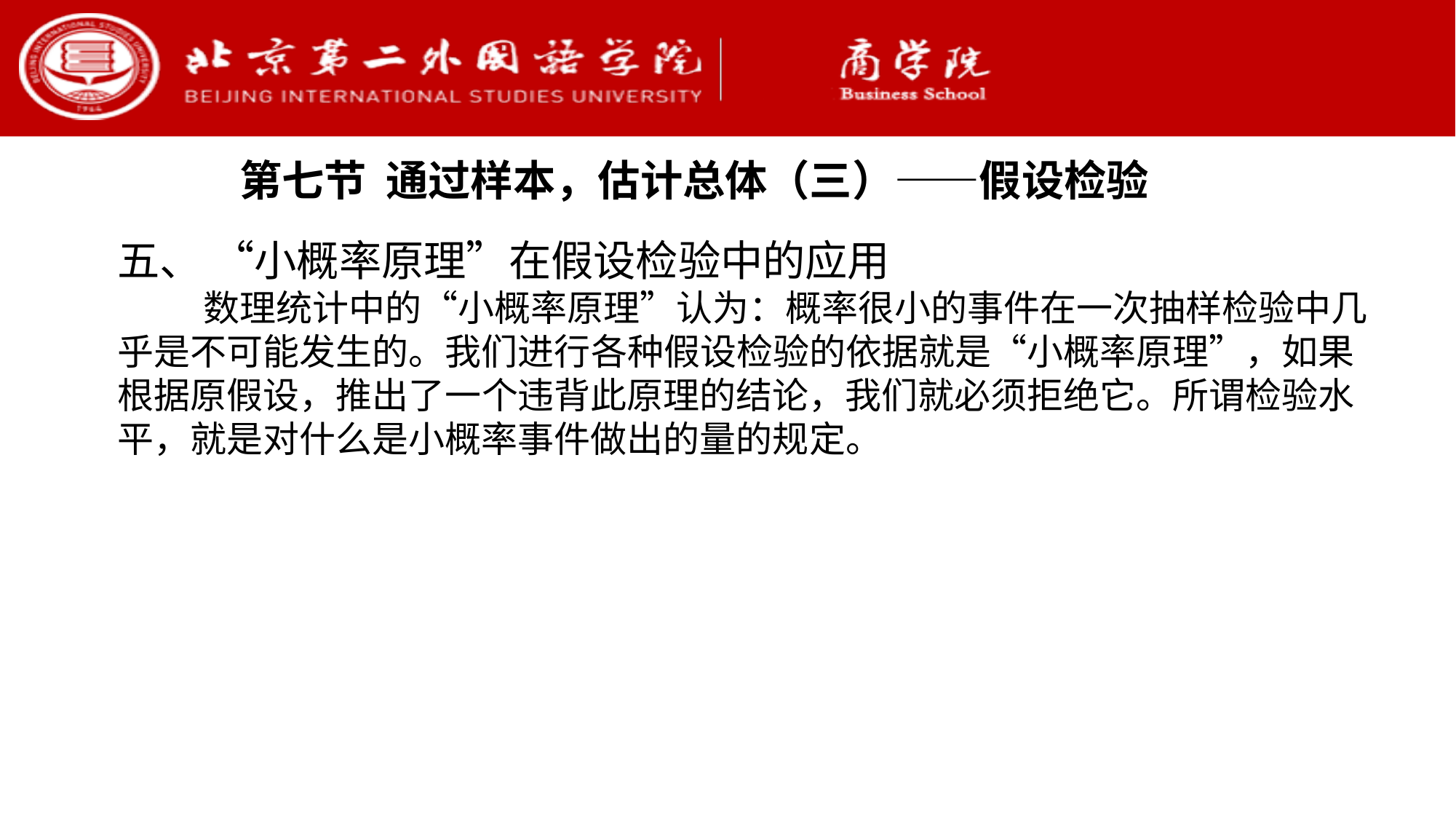

第七节  通过样本，估计总体（三）——假设检验

五、 “小概率原理”在假设检验中的应用
数理统计中的“小概率原理”认为：概率很小的事件在一次抽样检验中几乎是不可能发生的。我们进行各种假设检验的依据就是“小概率原理”，如果根据原假设，推出了一个违背此原理的结论，我们就必须拒绝它。所谓检验水平，就是对什么是小概率事件做出的量的规定。